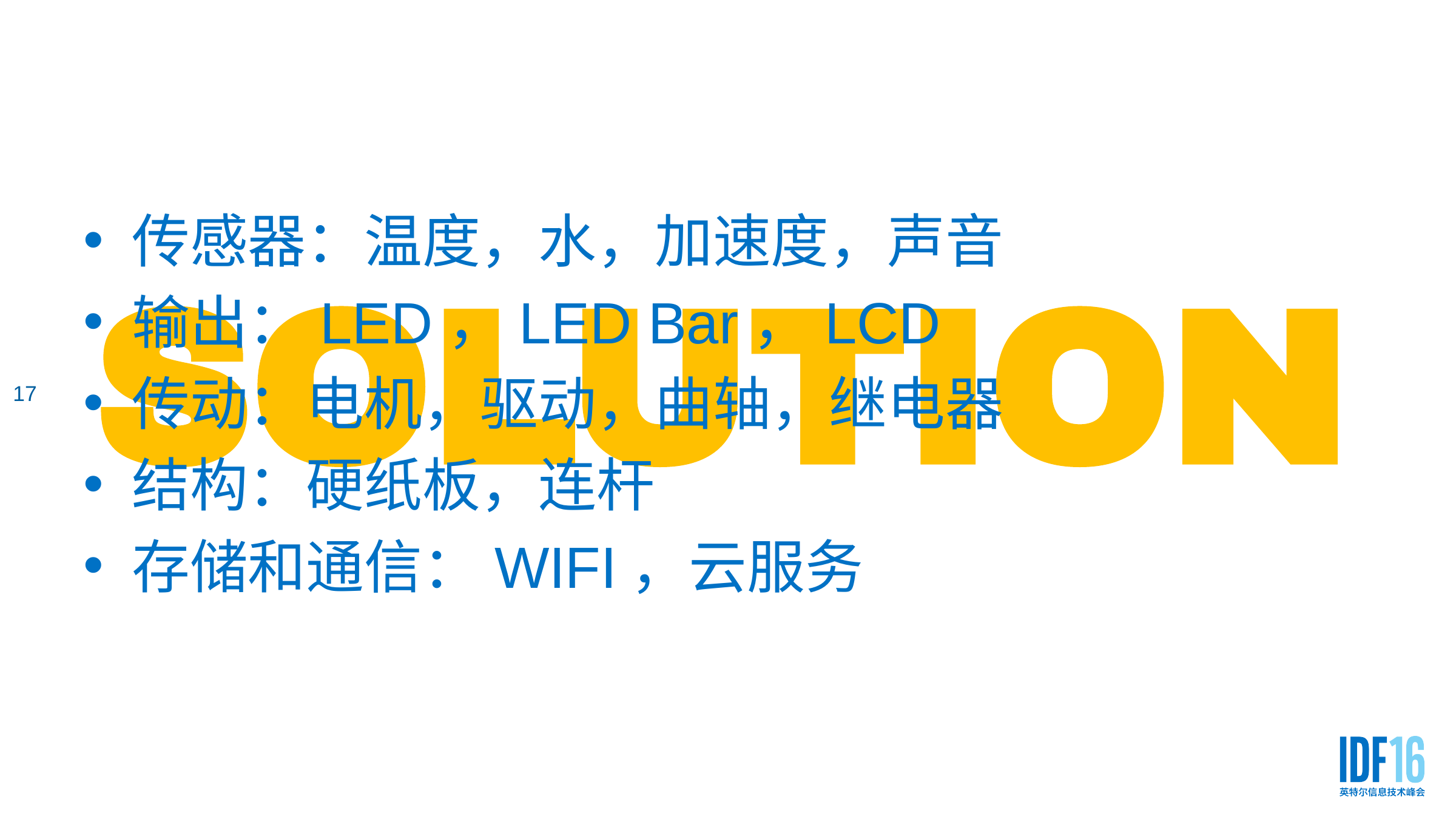

#
17
传感器：温度，水，加速度，声音
输出：LED，LED Bar，LCD
传动：电机，驱动，曲轴，继电器
结构：硬纸板，连杆
存储和通信：WIFI，云服务
SOLUTION